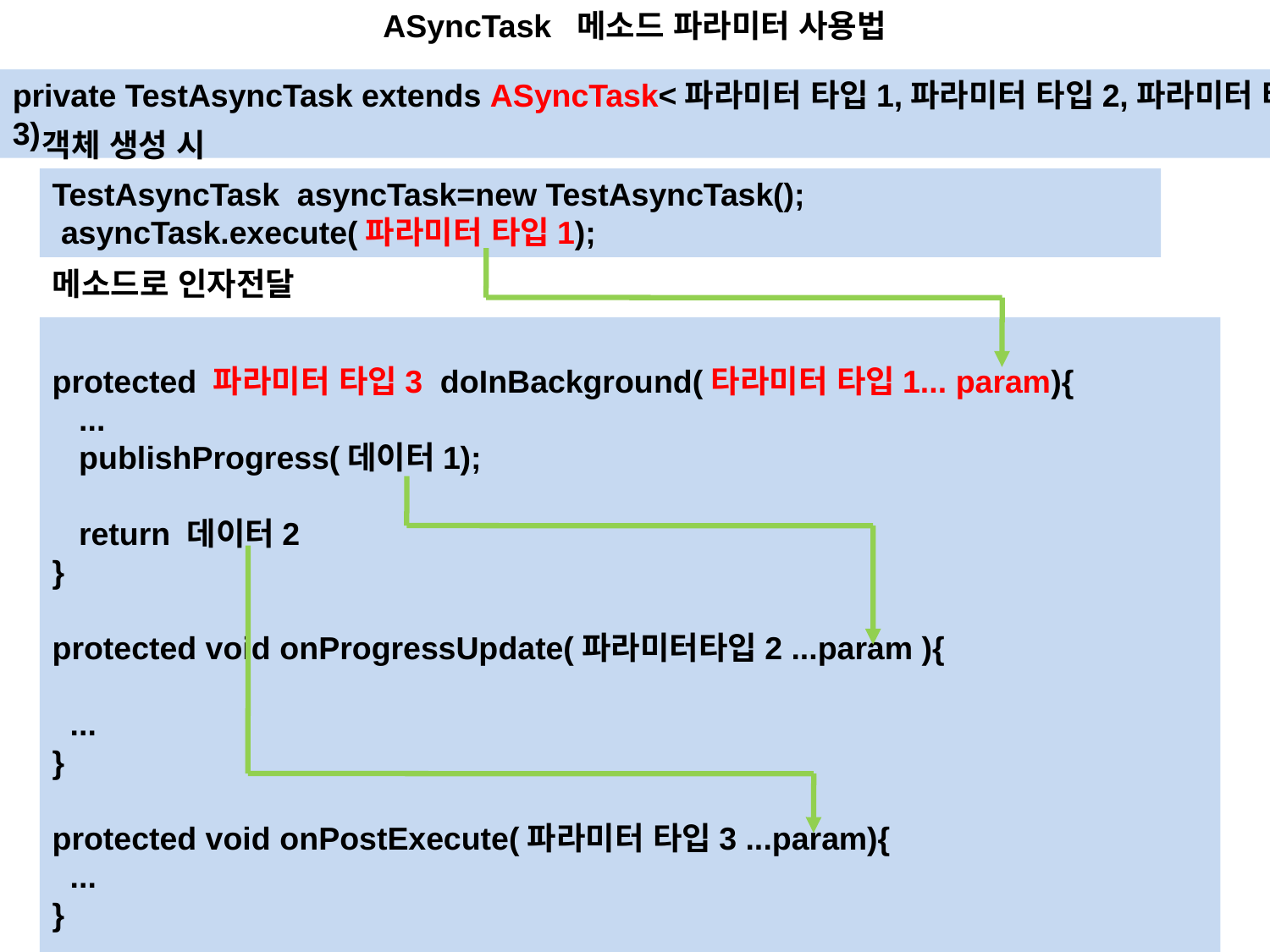

ASyncTask  메소드 파라미터 사용법
private TestAsyncTask extends ASyncTask<파라미터 타입1,파라미터 타입2,파라미터 타입3)
객체 생성 시
TestAsyncTask  asyncTask=new TestAsyncTask();
 asyncTask.execute(파라미터 타입1);
메소드로 인자전달

protected 파라미터 타입3  doInBackground(타라미터 타입1... param){
   ...
   publishProgress(데이터1);

   return 데이터2
}

protected void onProgressUpdate(파라미터타입2 ...param ){

  ...
}

protected void onPostExecute(파라미터 타입3 ...param){
  ...
}